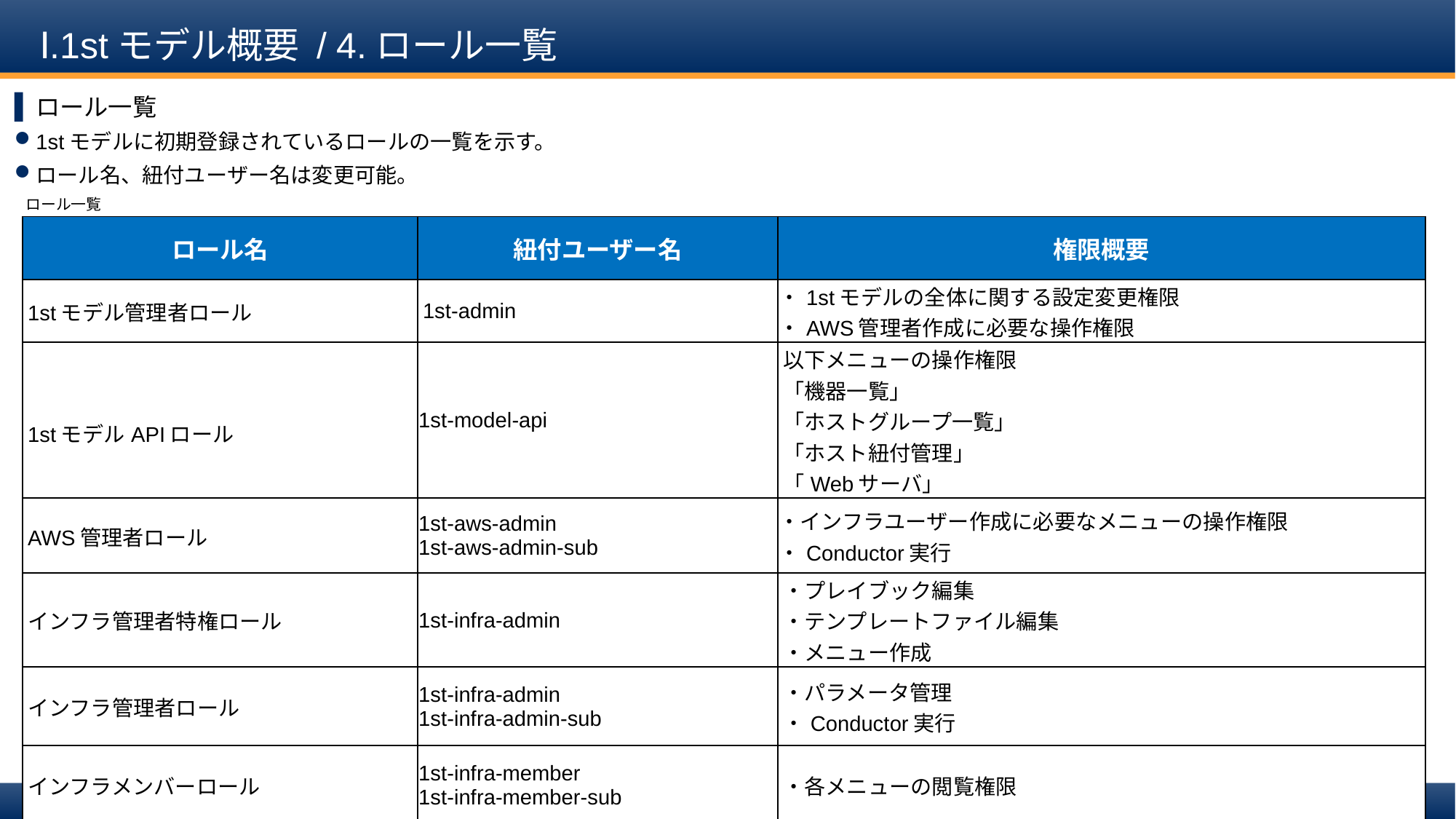

# Ⅰ.1stモデル概要 / 4.ロール一覧
ロール一覧
1stモデルに初期登録されているロールの一覧を示す。
ロール名、紐付ユーザー名は変更可能。
ロール一覧
| ロール名 | 紐付ユーザー名 | 権限概要 |
| --- | --- | --- |
| 1stモデル管理者ロール | 1st-admin | ・1stモデルの全体に関する設定変更権限 ・AWS管理者作成に必要な操作権限 |
| 1stモデルAPIロール | 1st-model-api | 以下メニューの操作権限 「機器一覧」 「ホストグループ一覧」 「ホスト紐付管理」 「Webサーバ」 |
| AWS管理者ロール | 1st-aws-admin 1st-aws-admin-sub | ・インフラユーザー作成に必要なメニューの操作権限 ・Conductor実行 |
| インフラ管理者特権ロール | 1st-infra-admin | ・プレイブック編集 ・テンプレートファイル編集 ・メニュー作成 |
| インフラ管理者ロール | 1st-infra-admin 1st-infra-admin-sub | ・パラメータ管理 ・Conductor実行 |
| インフラメンバーロール | 1st-infra-member 1st-infra-member-sub | ・各メニューの閲覧権限 |